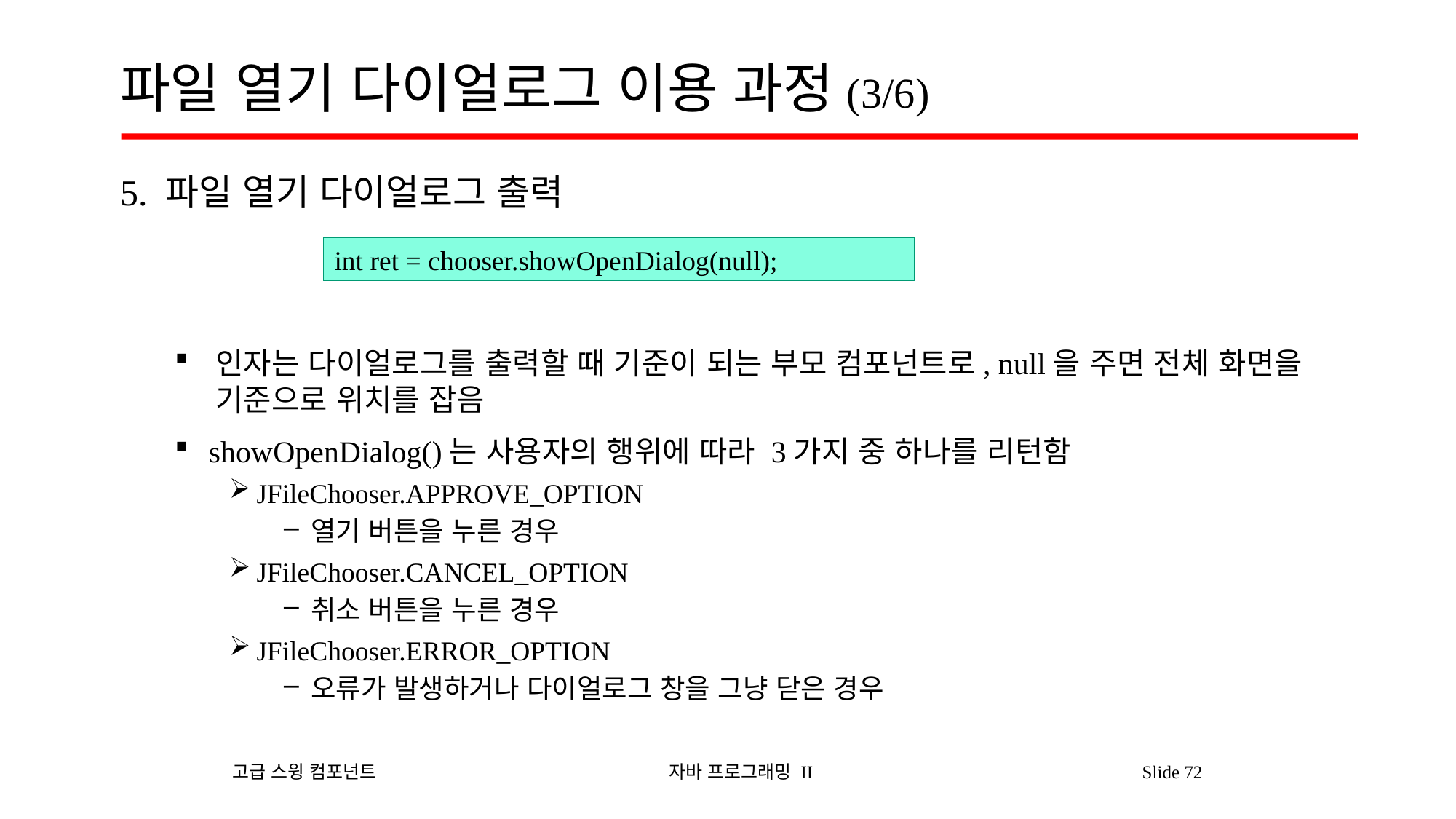

# 파일 열기 다이얼로그 이용 과정(3/6)
5. 파일 열기 다이얼로그 출력

인자는 다이얼로그를 출력할 때 기준이 되는 부모 컴포넌트로, null을 주면 전체 화면을 기준으로 위치를 잡음
showOpenDialog()는 사용자의 행위에 따라 3가지 중 하나를 리턴함
JFileChooser.APPROVE_OPTION
열기 버튼을 누른 경우
JFileChooser.CANCEL_OPTION
취소 버튼을 누른 경우
JFileChooser.ERROR_OPTION
오류가 발생하거나 다이얼로그 창을 그냥 닫은 경우

int ret = chooser.showOpenDialog(null);